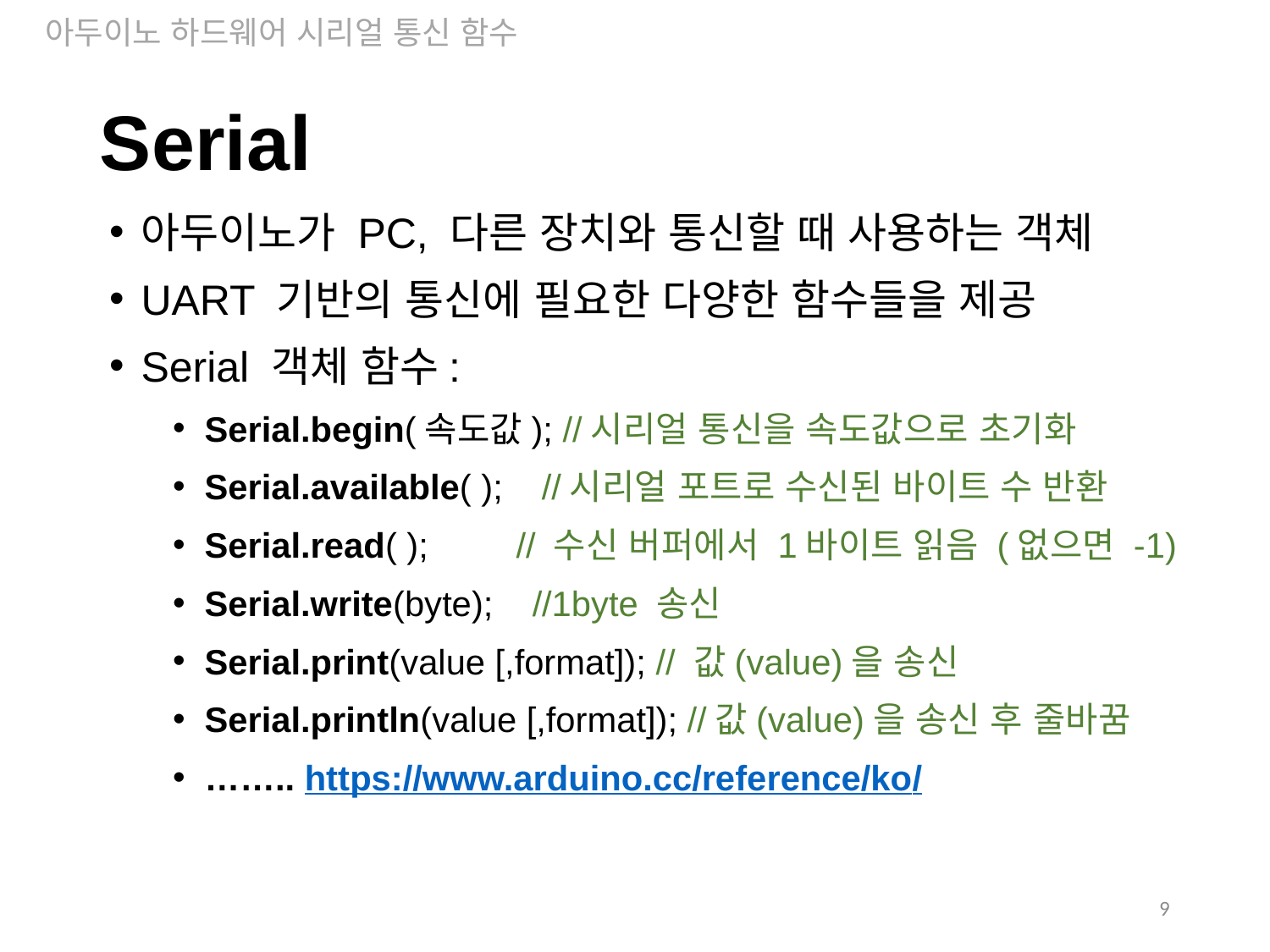

아두이노 하드웨어 시리얼 통신 함수
Serial
아두이노가 PC, 다른 장치와 통신할 때 사용하는 객체
UART 기반의 통신에 필요한 다양한 함수들을 제공
Serial 객체 함수:
Serial.begin(속도값); //시리얼 통신을 속도값으로 초기화
Serial.available( );    //시리얼 포트로 수신된 바이트 수 반환
Serial.read( );         // 수신 버퍼에서 1바이트 읽음 (없으면 -1)
Serial.write(byte);    //1byte 송신
Serial.print(value [,format]); // 값(value)을 송신
Serial.println(value [,format]); //값(value)을 송신 후 줄바꿈
…….. https://www.arduino.cc/reference/ko/
9